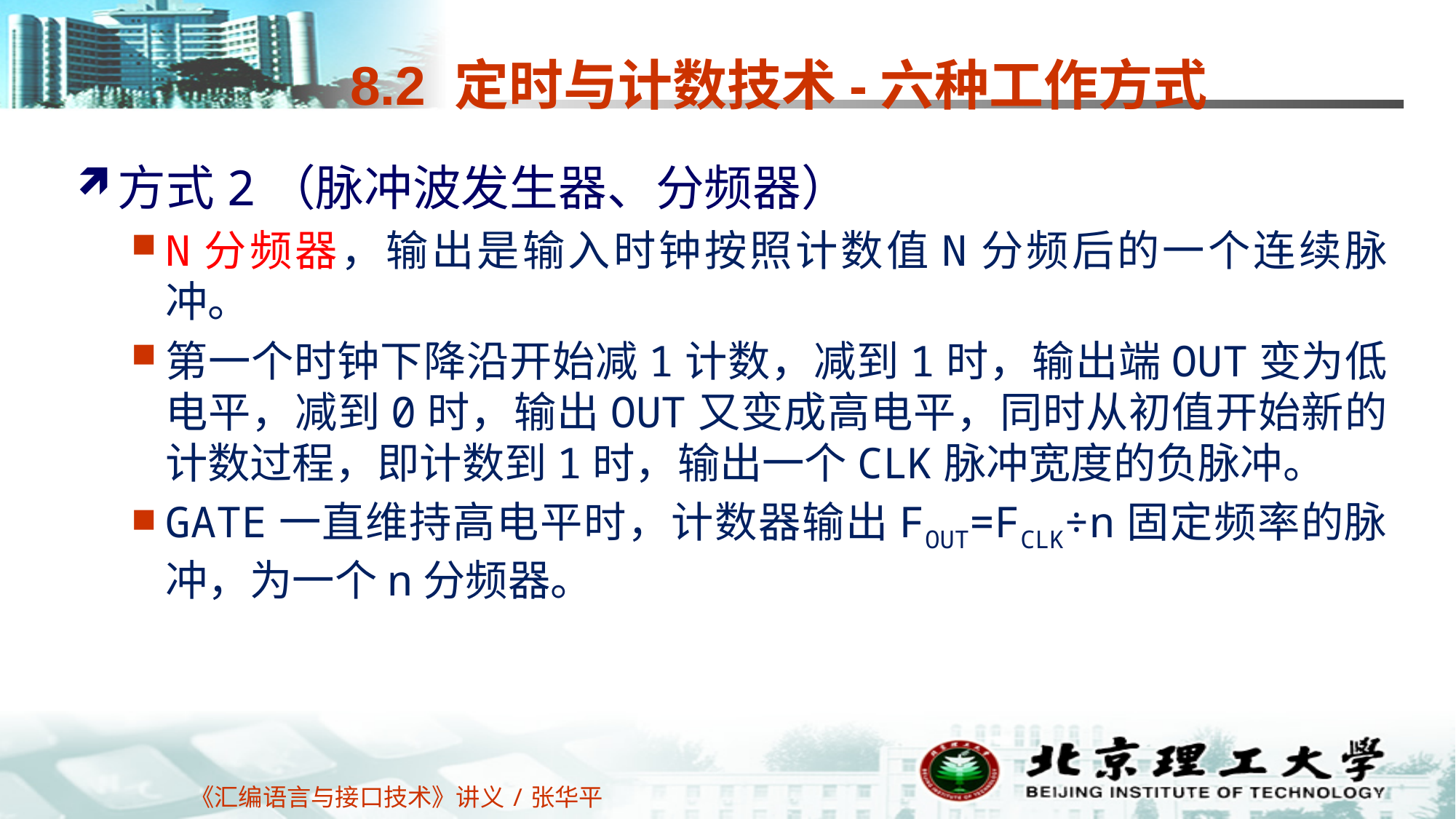

# 8.2 定时与计数技术-六种工作方式
方式2（脉冲波发生器、分频器）
N分频器，输出是输入时钟按照计数值N分频后的一个连续脉冲。
第一个时钟下降沿开始减1计数，减到1时，输出端OUT变为低电平，减到0时，输出OUT又变成高电平，同时从初值开始新的计数过程，即计数到1时，输出一个CLK脉冲宽度的负脉冲。
GATE一直维持高电平时，计数器输出FOUT=FCLK÷n固定频率的脉冲，为一个n分频器。